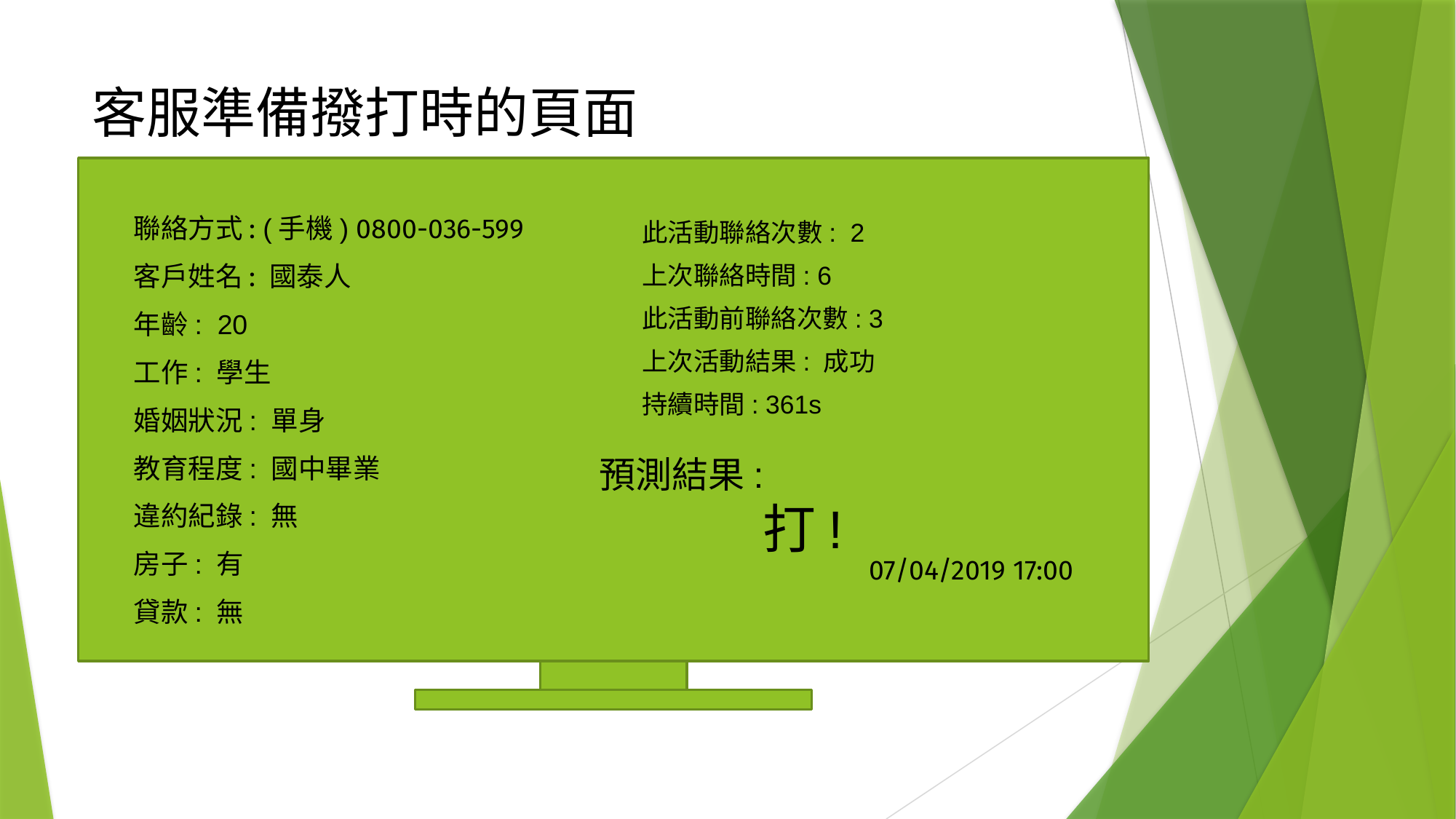

# 客服準備撥打時的頁面

聯絡方式: (手機) 0800-036-599
客戶姓名: 國泰人
年齡:  20
工作: 學生
婚姻狀況: 單身
教育程度: 國中畢業
違約紀錄: 無
房子: 有
貸款: 無

此活動聯絡次數:  2
上次聯絡時間: 6
此活動前聯絡次數: 3
上次活動結果: 成功
持續時間: 361s

預測結果:
打!
07/04/2019 17:00